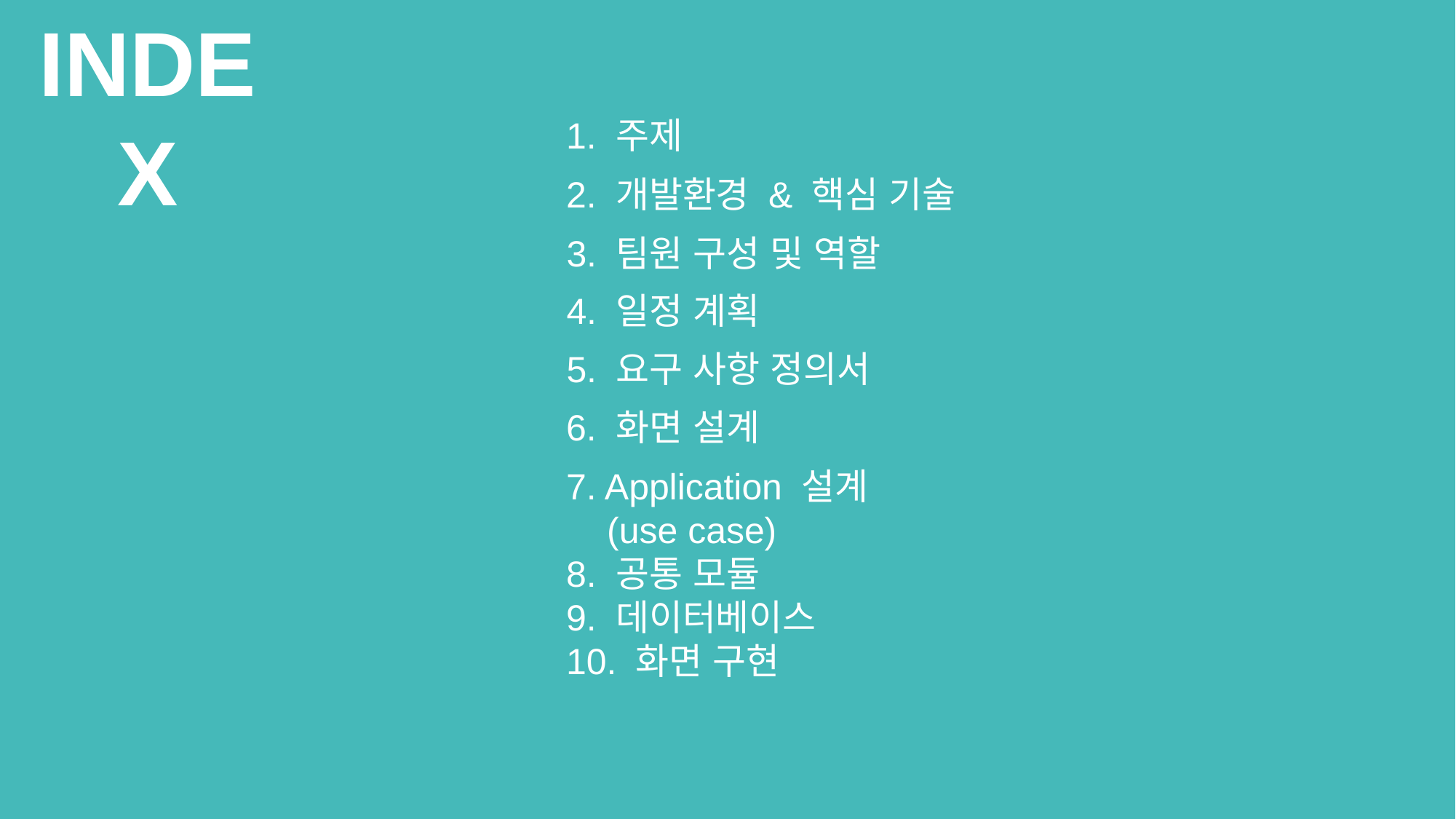

INDEX
1. 주제
3. 팀원 구성 및 역할
4. 일정 계획
5. 요구 사항 정의서
6. 화면 설계
7. Application 설계
    (use case)
8. 공통 모듈
9. 데이터베이스
10. 화면 구현
2. 개발환경 & 핵심 기술